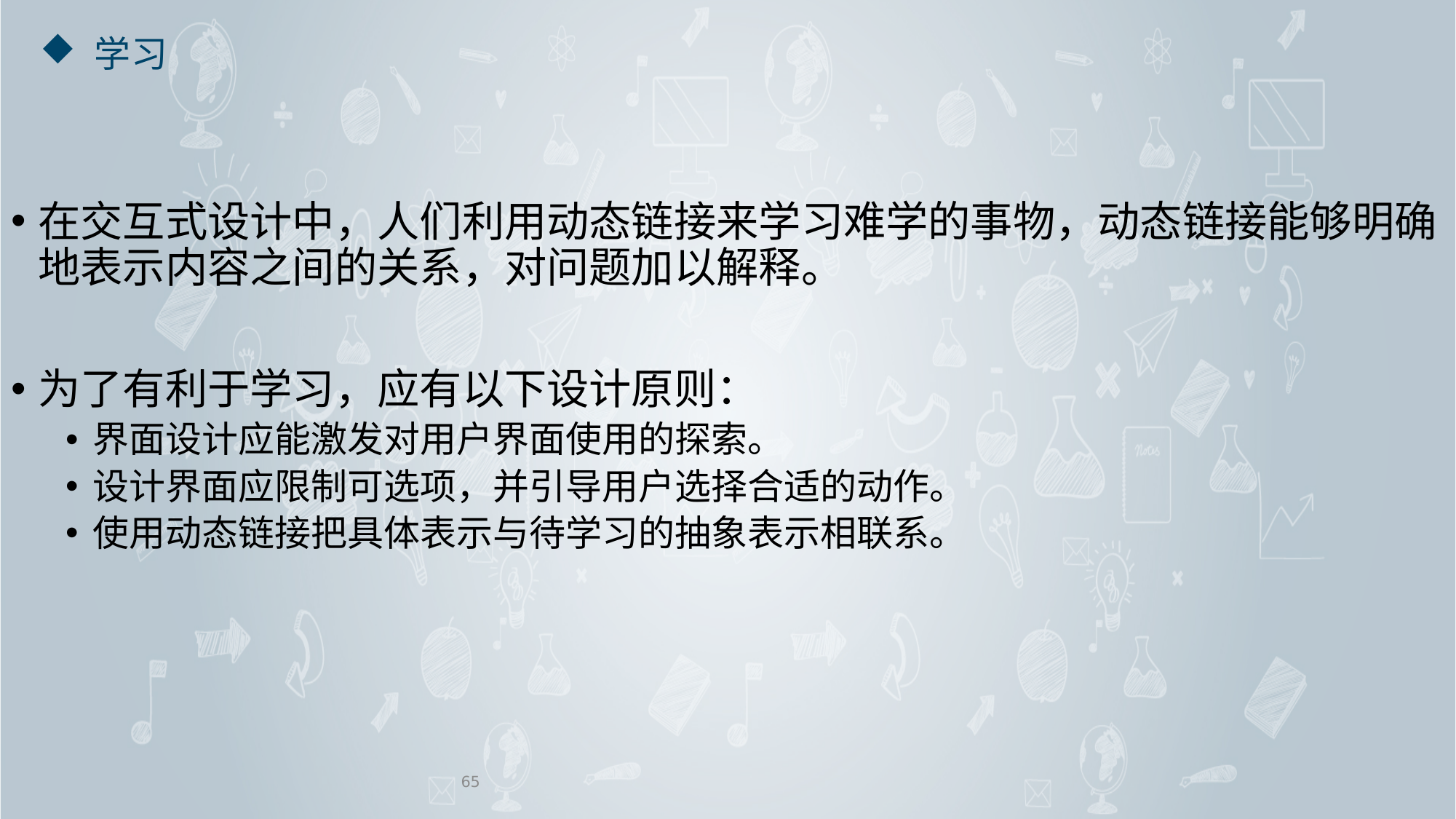

# 学习
在交互式设计中，人们利用动态链接来学习难学的事物，动态链接能够明确地表示内容之间的关系，对问题加以解释。

为了有利于学习，应有以下设计原则：
界面设计应能激发对用户界面使用的探索。
设计界面应限制可选项，并引导用户选择合适的动作。
使用动态链接把具体表示与待学习的抽象表示相联系。

65